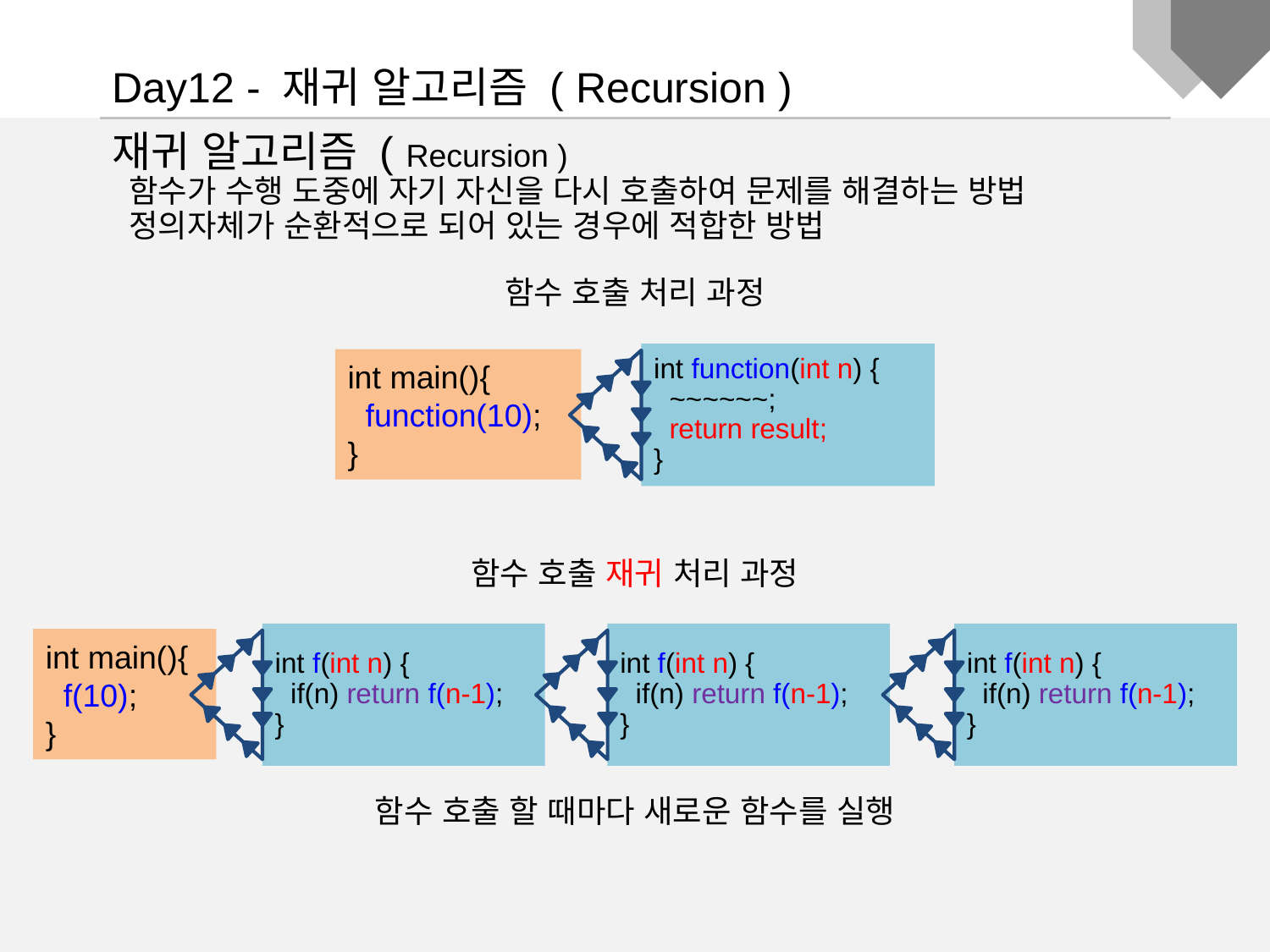

Day12 - 재귀 알고리즘 ( Recursion )
재귀 알고리즘 ( Recursion )
 함수가 수행 도중에 자기 자신을 다시 호출하여 문제를 해결하는 방법
 정의자체가 순환적으로 되어 있는 경우에 적합한 방법
함수 호출 처리 과정
int function(int n) {
  ~~~~~~;
  return result;
}
int main(){
  function(10);
}

함수 호출 재귀 처리 과정
int f(int n) {
  if(n) return f(n-1);
}
int f(int n) {
  if(n) return f(n-1);
}
int f(int n) {
  if(n) return f(n-1);
}
int main(){
  f(10);
}

함수 호출 할 때마다 새로운 함수를 실행